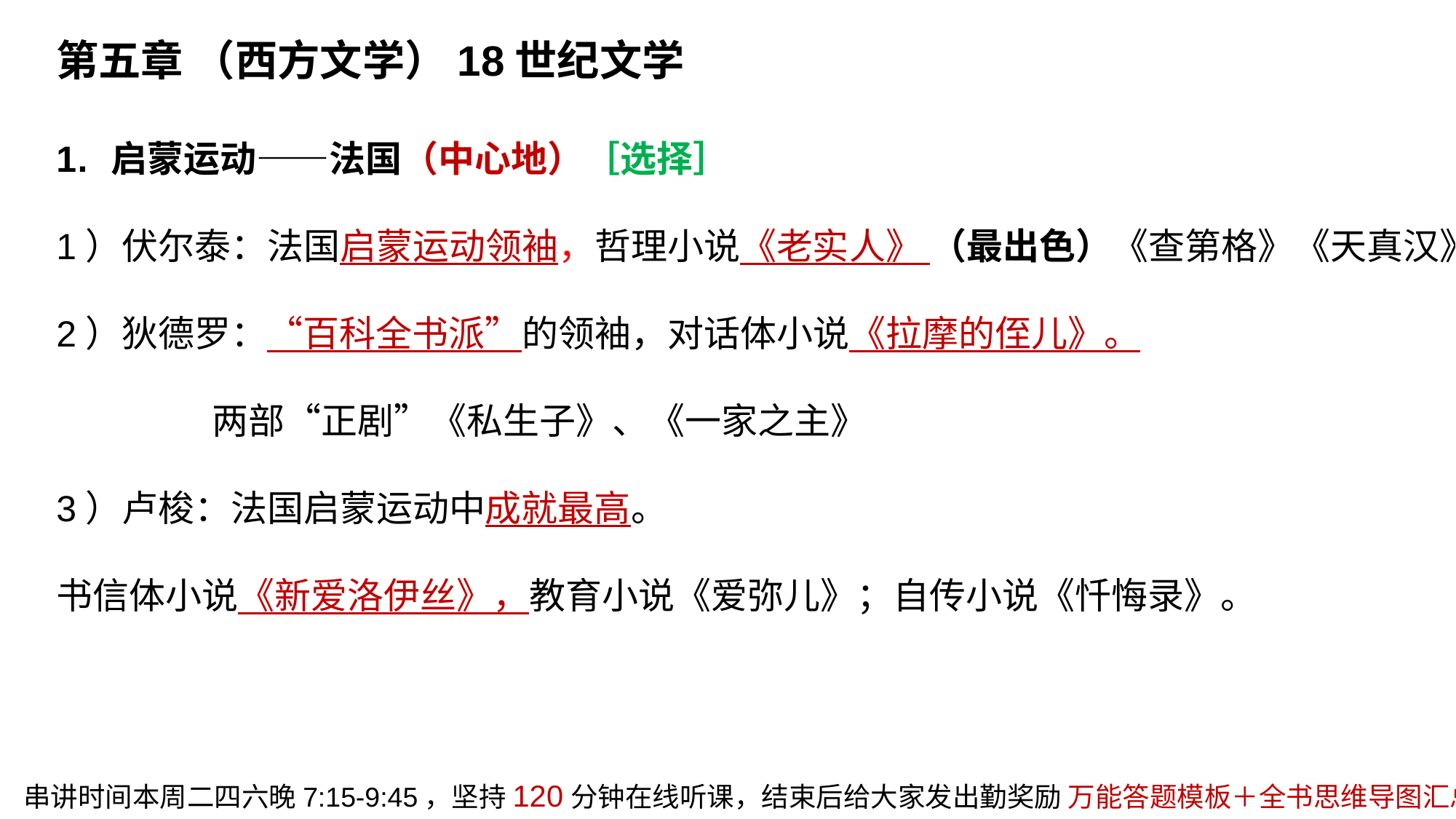

第五章 （西方文学）18世纪文学
启蒙运动——法国（中心地）［选择］
1）伏尔泰：法国启蒙运动领袖，哲理小说《老实人》 （最出色）《查第格》《天真汉》。
2）狄德罗：“百科全书派”的领袖，对话体小说《拉摩的侄儿》。
                  两部“正剧”《私生子》、《一家之主》
3）卢梭：法国启蒙运动中成就最高。
书信体小说《新爱洛伊丝》，教育小说《爱弥儿》；自传小说《忏悔录》。